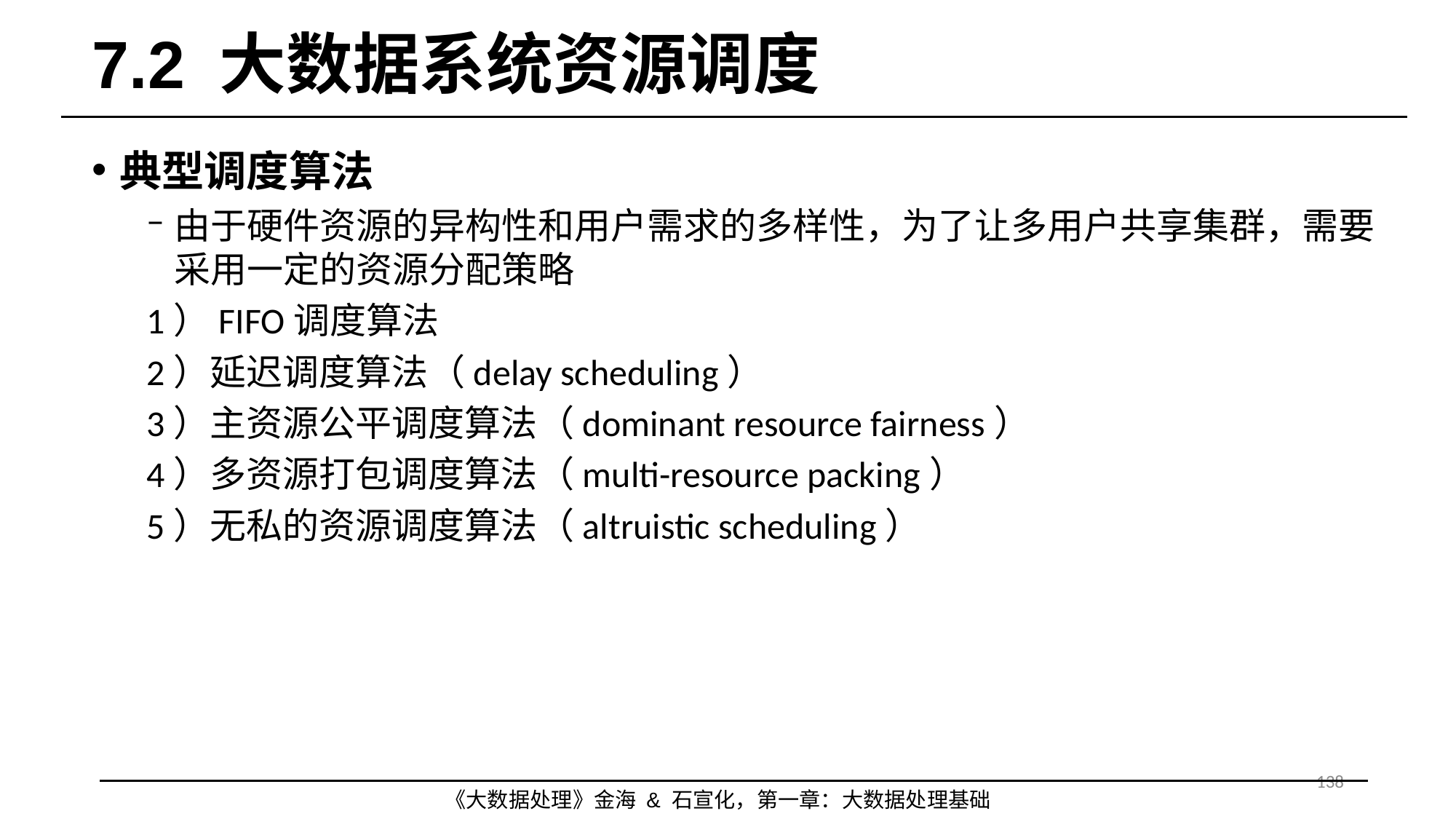

# 7.2 大数据系统资源调度
典型调度算法
由于硬件资源的异构性和用户需求的多样性，为了让多用户共享集群，需要采用一定的资源分配策略
1）FIFO调度算法
2）延迟调度算法（delay scheduling）
3）主资源公平调度算法（dominant resource fairness）
4）多资源打包调度算法（multi-resource packing）
5）无私的资源调度算法（altruistic scheduling）

138